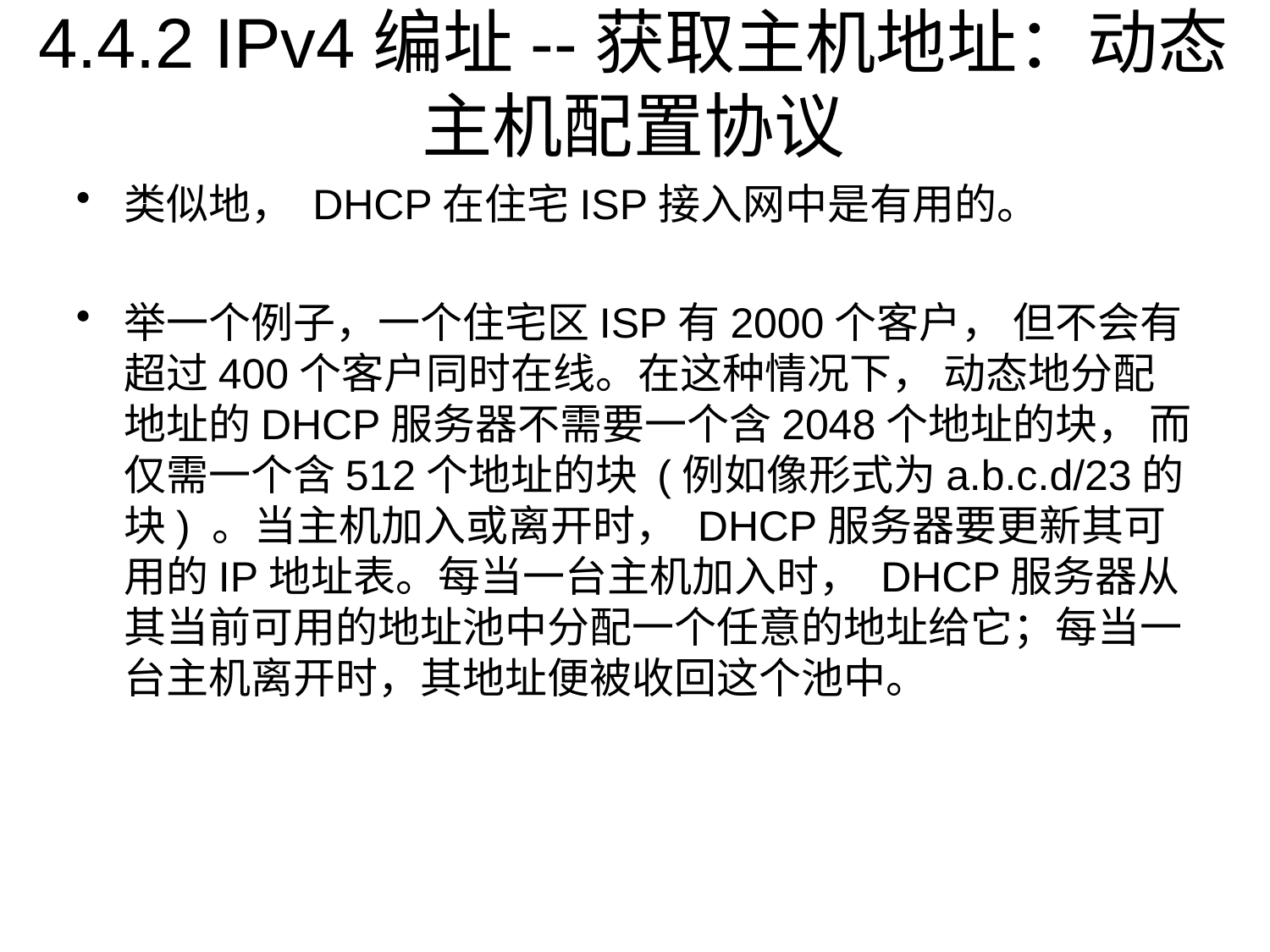

# 4.4.2 IPv4编址--获取主机地址：动态主机配置协议
类似地， DHCP在住宅ISP接入网中是有用的。

举一个例子，一个住宅区ISP有2000个客户， 但不会有超过400个客户同时在线。在这种情况下， 动态地分配地址的DHCP服务器不需要一个含2048个地址的块， 而仅需一个含512个地址的块 (例如像形式为a.b.c.d/23的块) 。当主机加入或离开时， DHCP服务器要更新其可用的IP地址表。每当一台主机加入时， DHCP服务器从其当前可用的地址池中分配一个任意的地址给它；每当一台主机离开时，其地址便被收回这个池中。